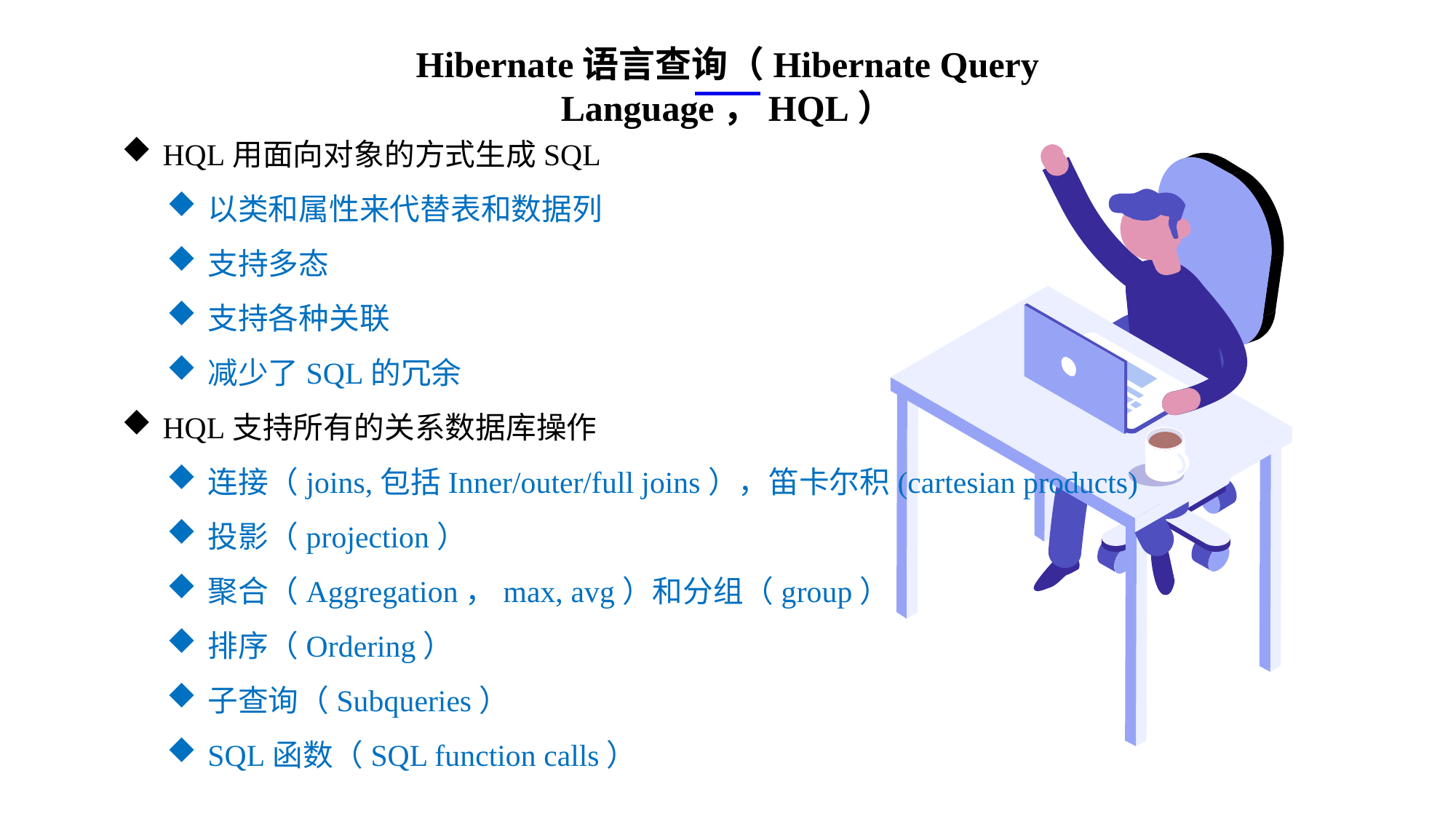

Hibernate语言查询（Hibernate Query Language，HQL）
HQL用面向对象的方式生成SQL
以类和属性来代替表和数据列
支持多态
支持各种关联
减少了SQL的冗余
HQL支持所有的关系数据库操作
连接（joins,包括Inner/outer/full joins），笛卡尔积(cartesian products)
投影（projection）
聚合（Aggregation，max, avg）和分组（group）
排序（Ordering）
子查询（Subqueries）
SQL函数（SQL function calls）

e7d195523061f1c0ae0eb3eed39d2bcef4622b2499a05fe6567B54A876BEB457BD1EB8EBE9915191D1FA2E860D28D251AB291D9CBBDD28D4BD16020FD75D8281481517FC21E86E4C931520AFA1087E92E357E3DB373CA326F6F926B1A67F681E99E875FFD293B2C32B3919AE4D43F9436862A7DD54F9346DF3662D8AB7319030EF75D53FF682DE13